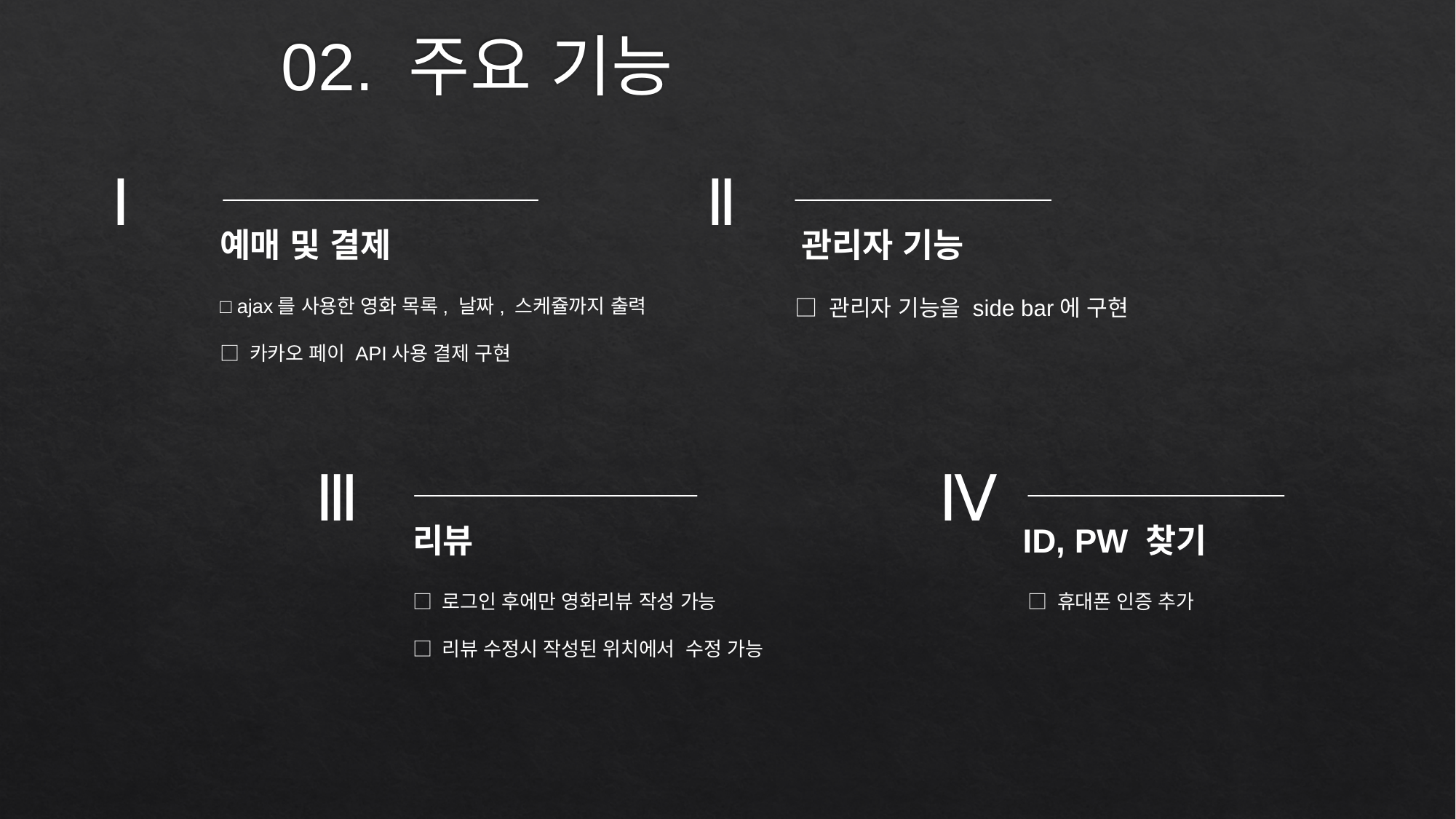

02. 주요 기능
Ⅰ
예매 및 결제
□ ajax를 사용한 영화 목록, 날짜, 스케쥴까지 출력

□ 카카오 페이 API사용 결제 구현

Ⅱ
관리자 기능
□ 관리자 기능을 side bar에 구현
Ⅲ
리뷰
□ 로그인 후에만 영화리뷰 작성 가능

□ 리뷰 수정시 작성된 위치에서  수정 가능
Ⅳ
ID, PW 찾기
□ 휴대폰 인증 추가